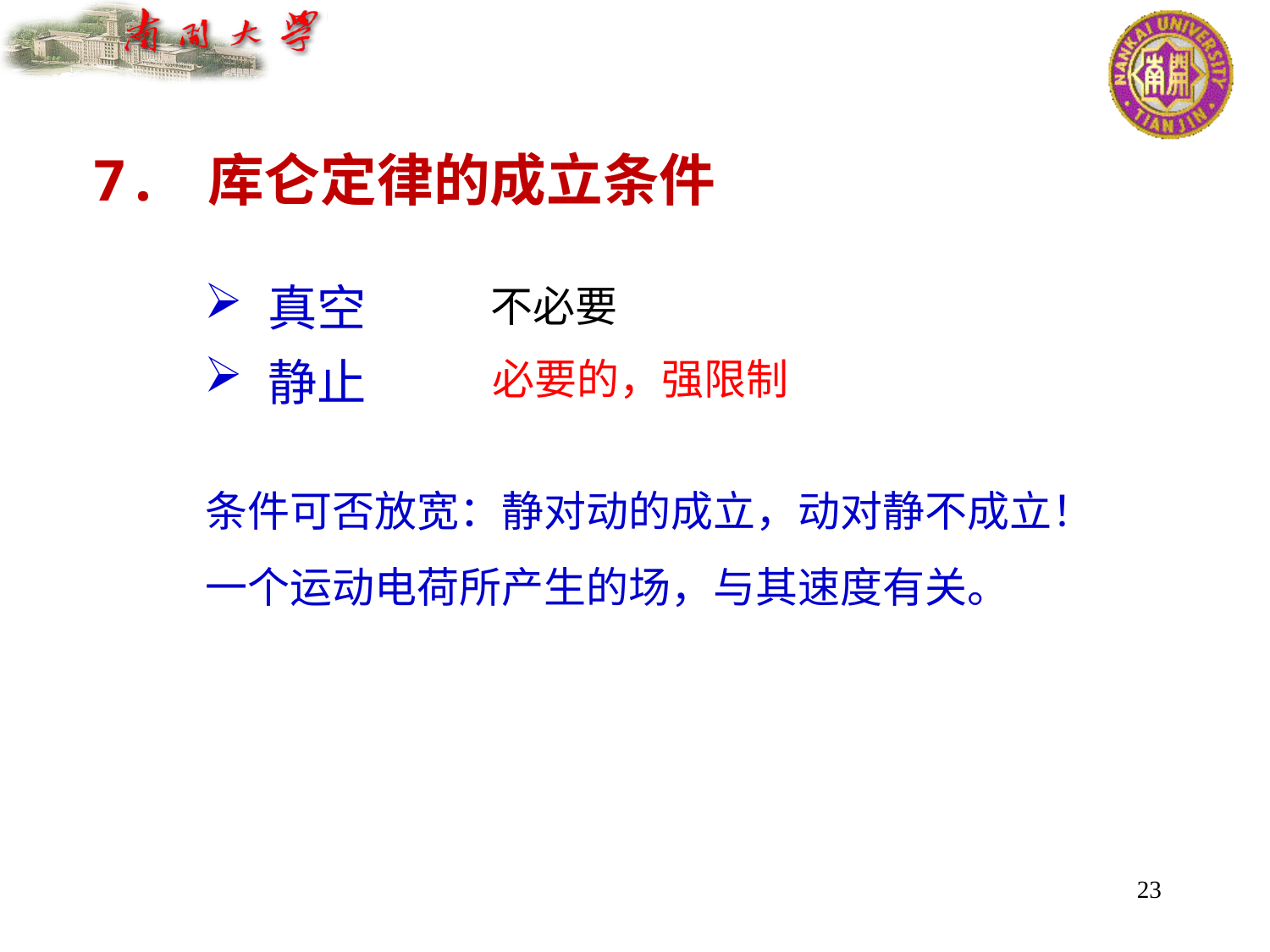

7. 库仑定律的成立条件
真空
静止
不必要
必要的，强限制
条件可否放宽：静对动的成立，动对静不成立！
一个运动电荷所产生的场，与其速度有关。
23